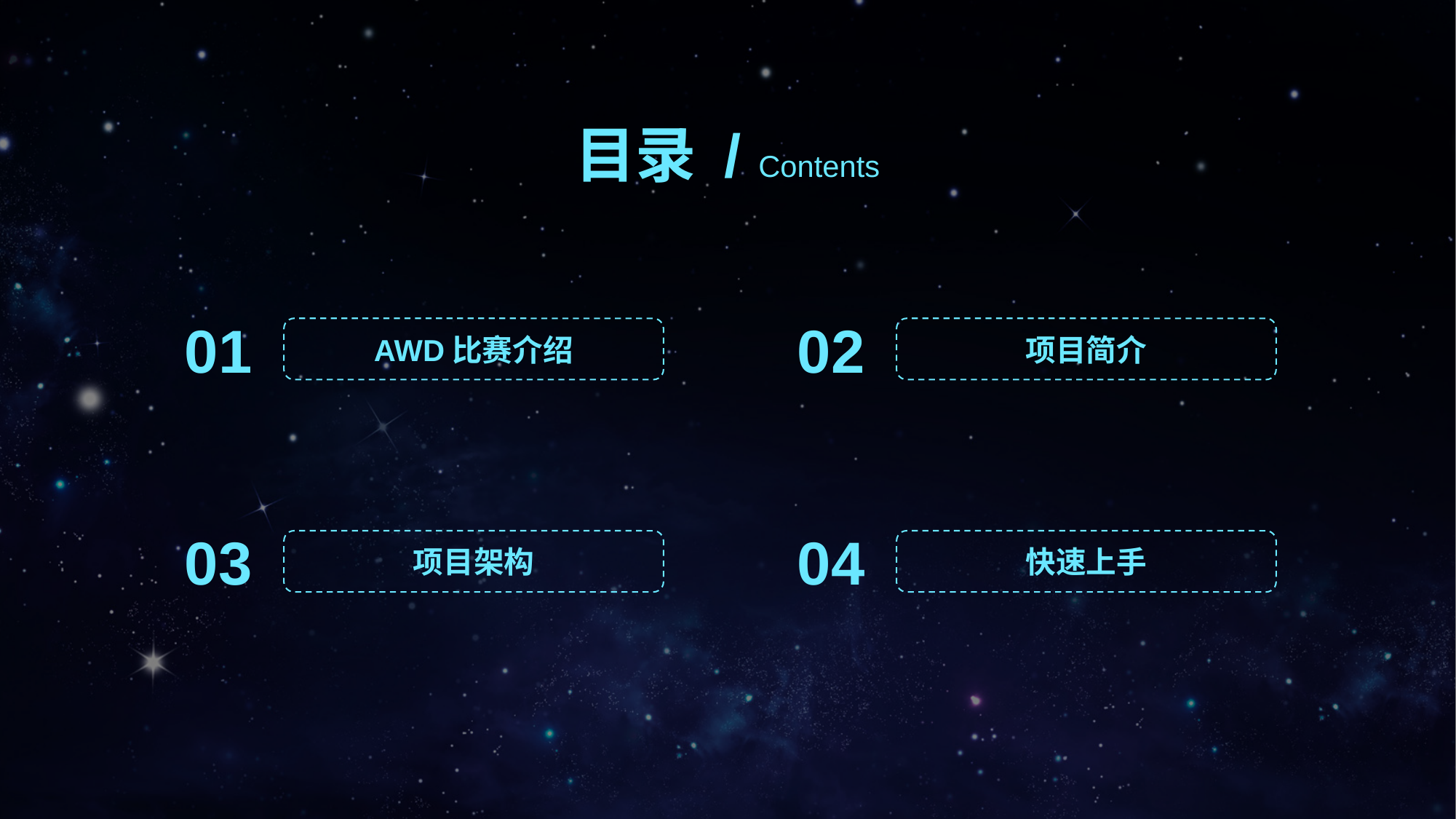

目录 / Contents
01
02
AWD比赛介绍
项目简介
03
04
项目架构
快速上手